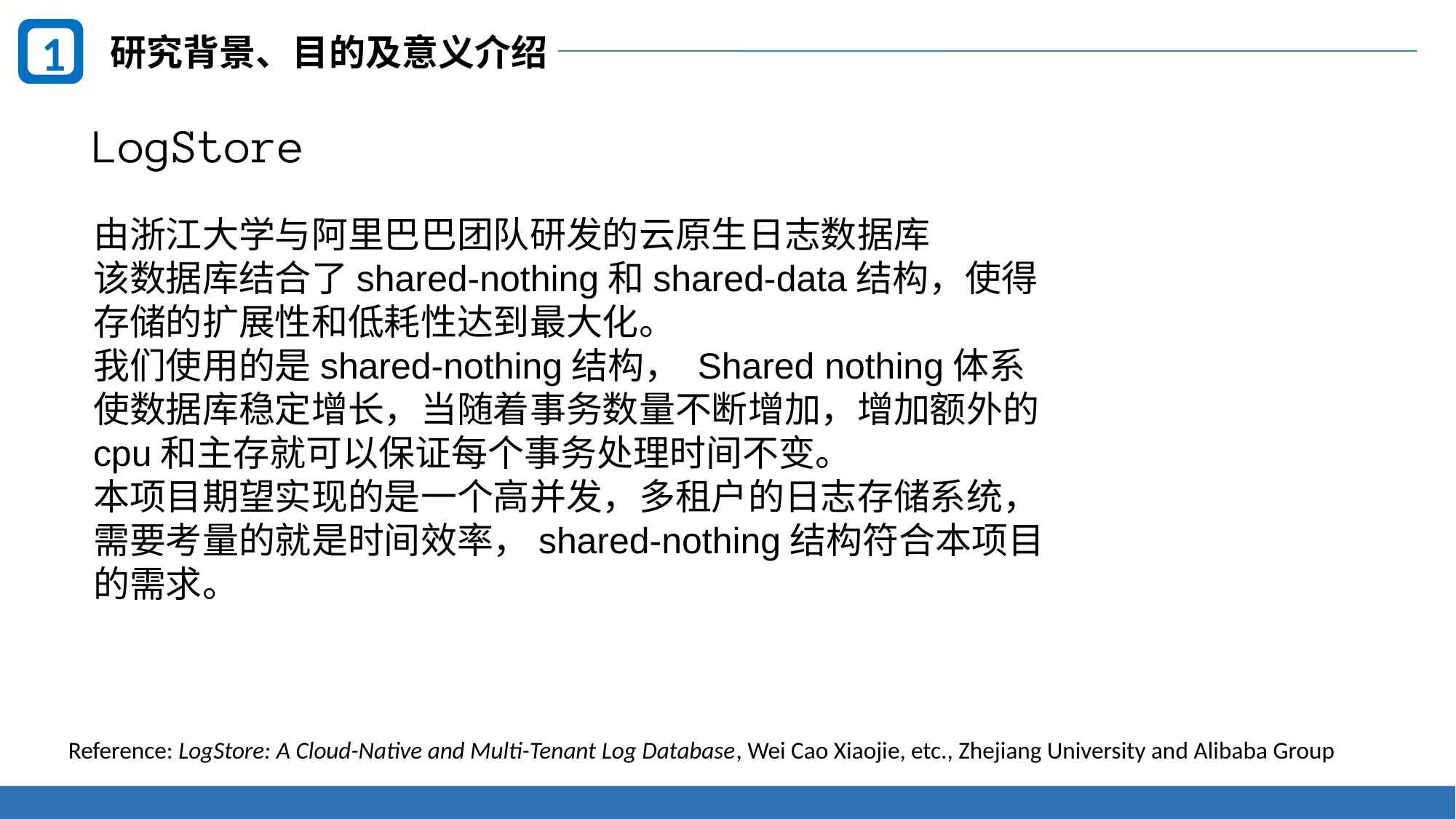

1
研究背景、目的及意义介绍
LogStore
由浙江大学与阿里巴巴团队研发的云原生日志数据库
该数据库结合了shared-nothing和shared-data结构，使得存储的扩展性和低耗性达到最大化。
我们使用的是shared-nothing结构， Shared nothing体系使数据库稳定增长，当随着事务数量不断增加，增加额外的cpu和主存就可以保证每个事务处理时间不变。
本项目期望实现的是一个高并发，多租户的日志存储系统，需要考量的就是时间效率，shared-nothing结构符合本项目的需求。
Reference: LogStore: A Cloud-Native and Multi-Tenant Log Database, Wei Cao Xiaojie, etc., Zhejiang University and Alibaba Group